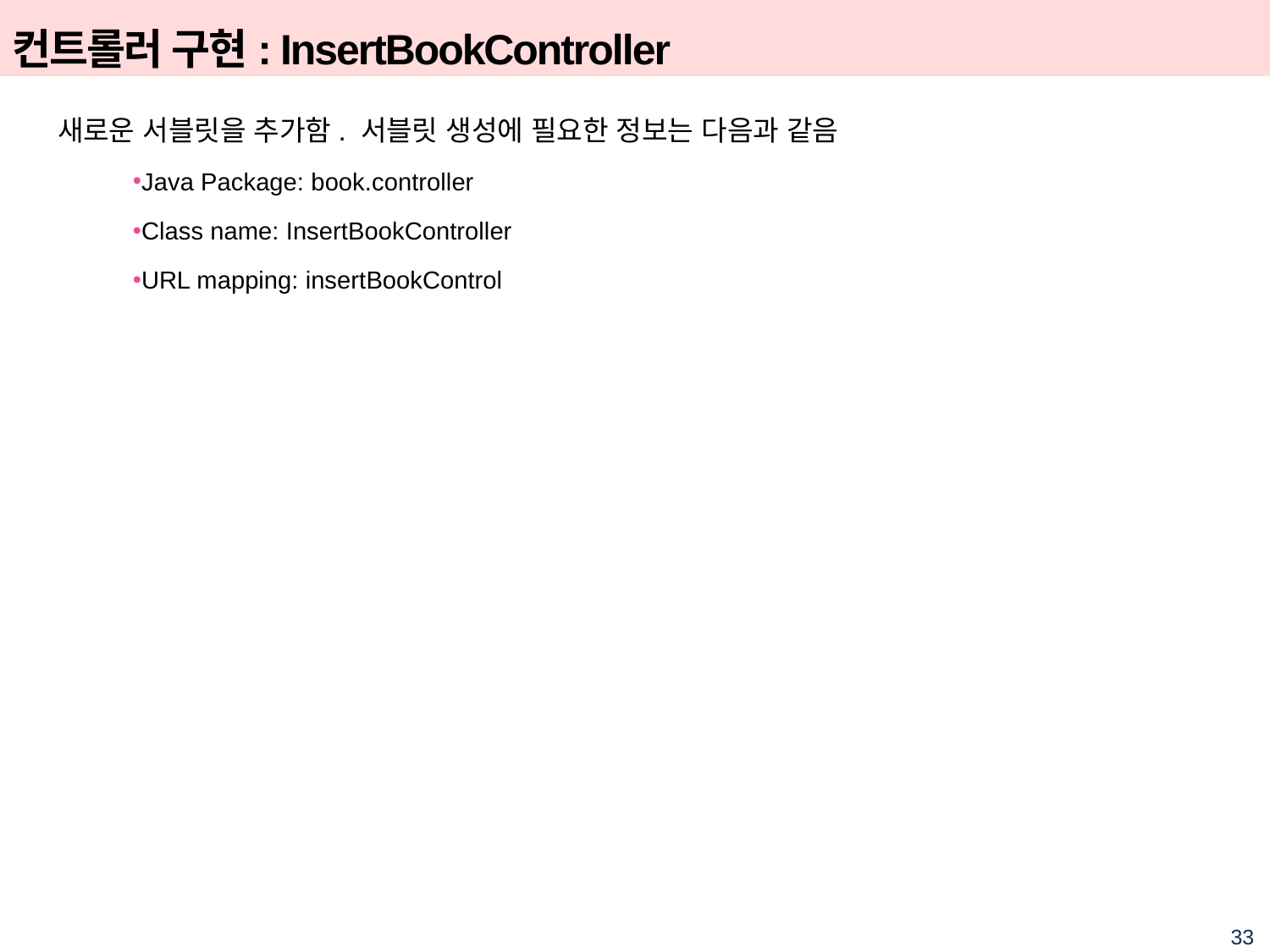

# 컨트롤러 구현: InsertBookController
새로운 서블릿을 추가함. 서블릿 생성에 필요한 정보는 다음과 같음
Java Package: book.controller
Class name: InsertBookController
URL mapping: insertBookControl